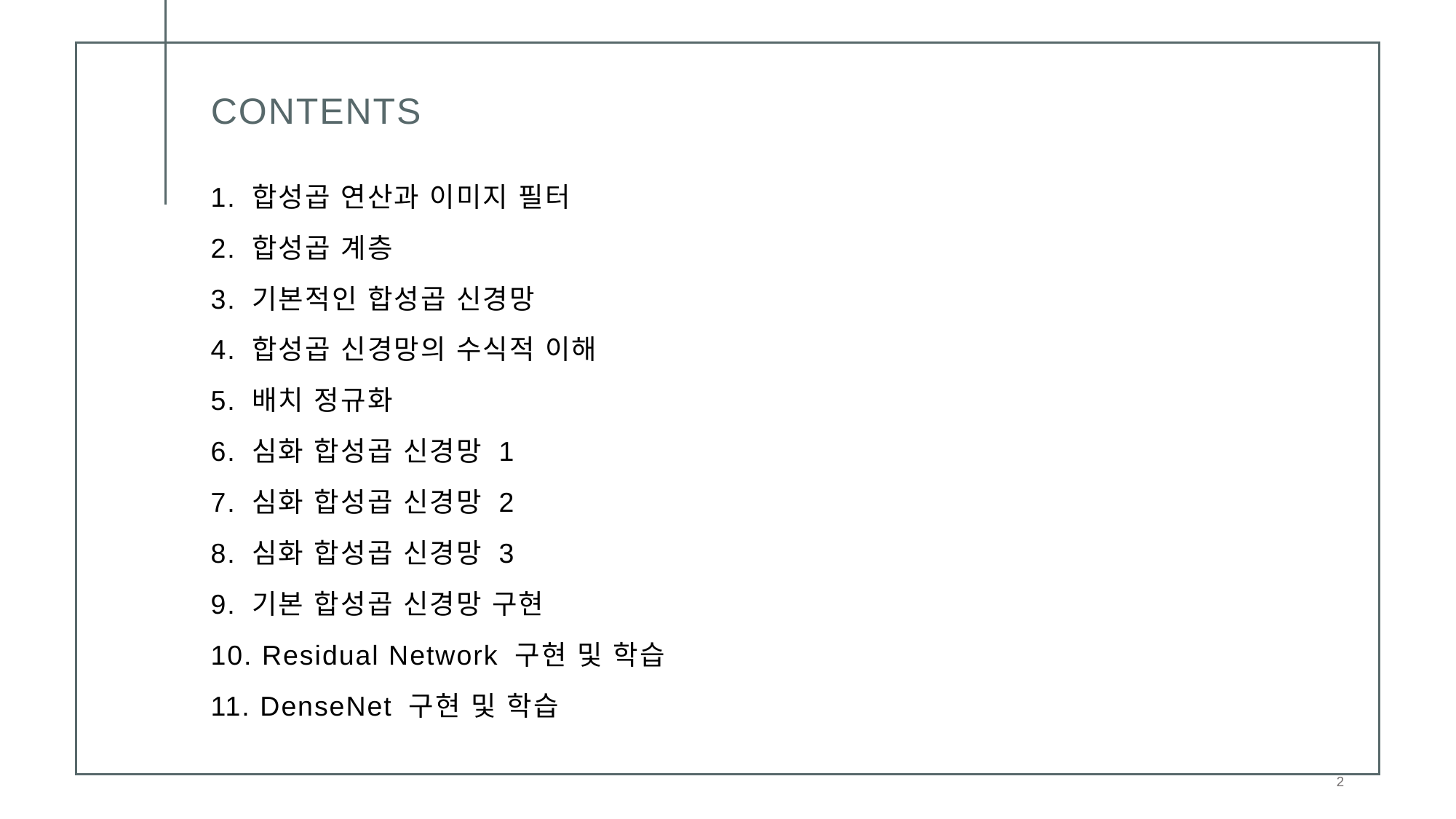

# CONTENTS
1. 합성곱 연산과 이미지 필터
2. 합성곱 계층
3. 기본적인 합성곱 신경망
4. 합성곱 신경망의 수식적 이해
5. 배치 정규화
6. 심화 합성곱 신경망 1
7. 심화 합성곱 신경망 2
8. 심화 합성곱 신경망 3
9. 기본 합성곱 신경망 구현
10. Residual Network 구현 및 학습
11. DenseNet 구현 및 학습
2